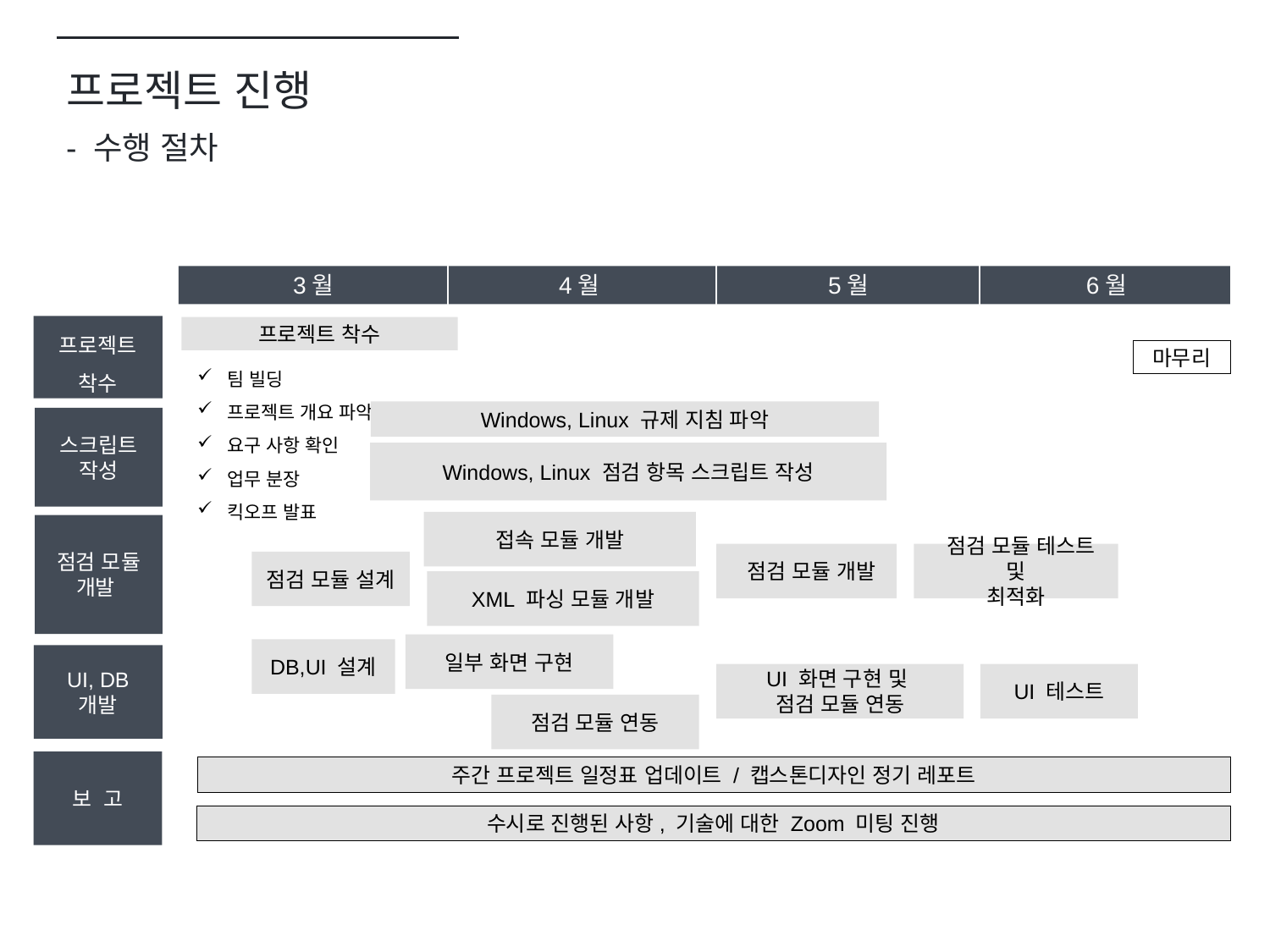

프로젝트 진행
- 수행 절차
z
3월
4월
5월
6월

프로젝트
착수
스크립트
작성
점검 모듈
개발
UI, DB
개발
보  고
프로젝트 착수
팀 빌딩
프로젝트 개요 파악
요구 사항 확인
업무 분장
킥오프 발표
마무리
Windows, Linux 규제 지침 파악
Windows, Linux 점검 항목 스크립트 작성
접속 모듈 개발
 점검 모듈 개발
 점검 모듈 테스트 및
최적화
점검 모듈 설계
XML 파싱 모듈 개발
일부 화면 구현
DB,UI 설계
UI 화면 구현 및
점검 모듈 연동
UI 테스트
점검 모듈 연동
주간 프로젝트 일정표 업데이트 / 캡스톤디자인 정기 레포트
수시로 진행된 사항, 기술에 대한 Zoom 미팅 진행